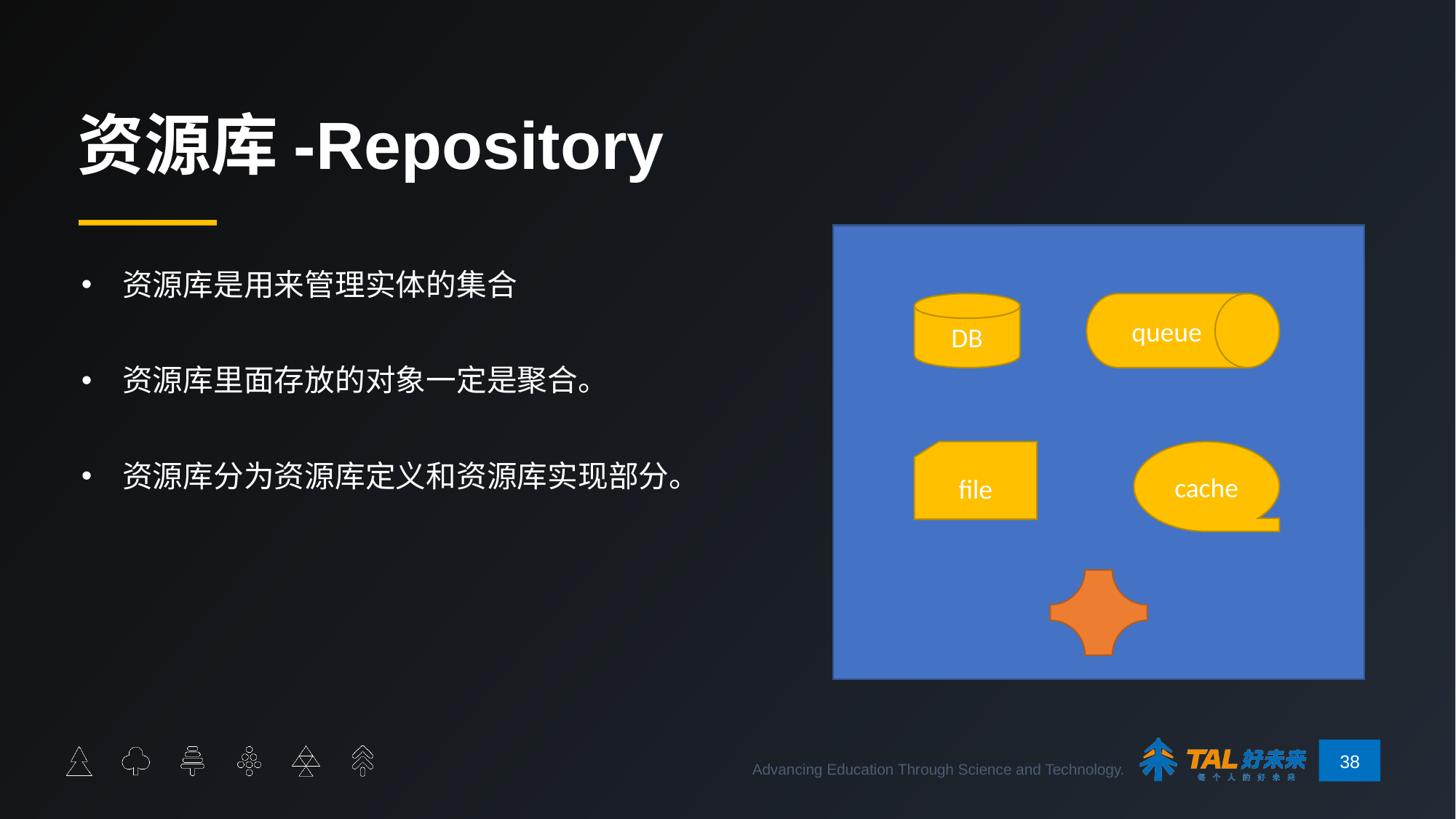

# 资源库-Repository

资源库是用来管理实体的集合

资源库里面存放的对象一定是聚合。

资源库分为资源库定义和资源库实现部分。
DB
queue
file
cache

38